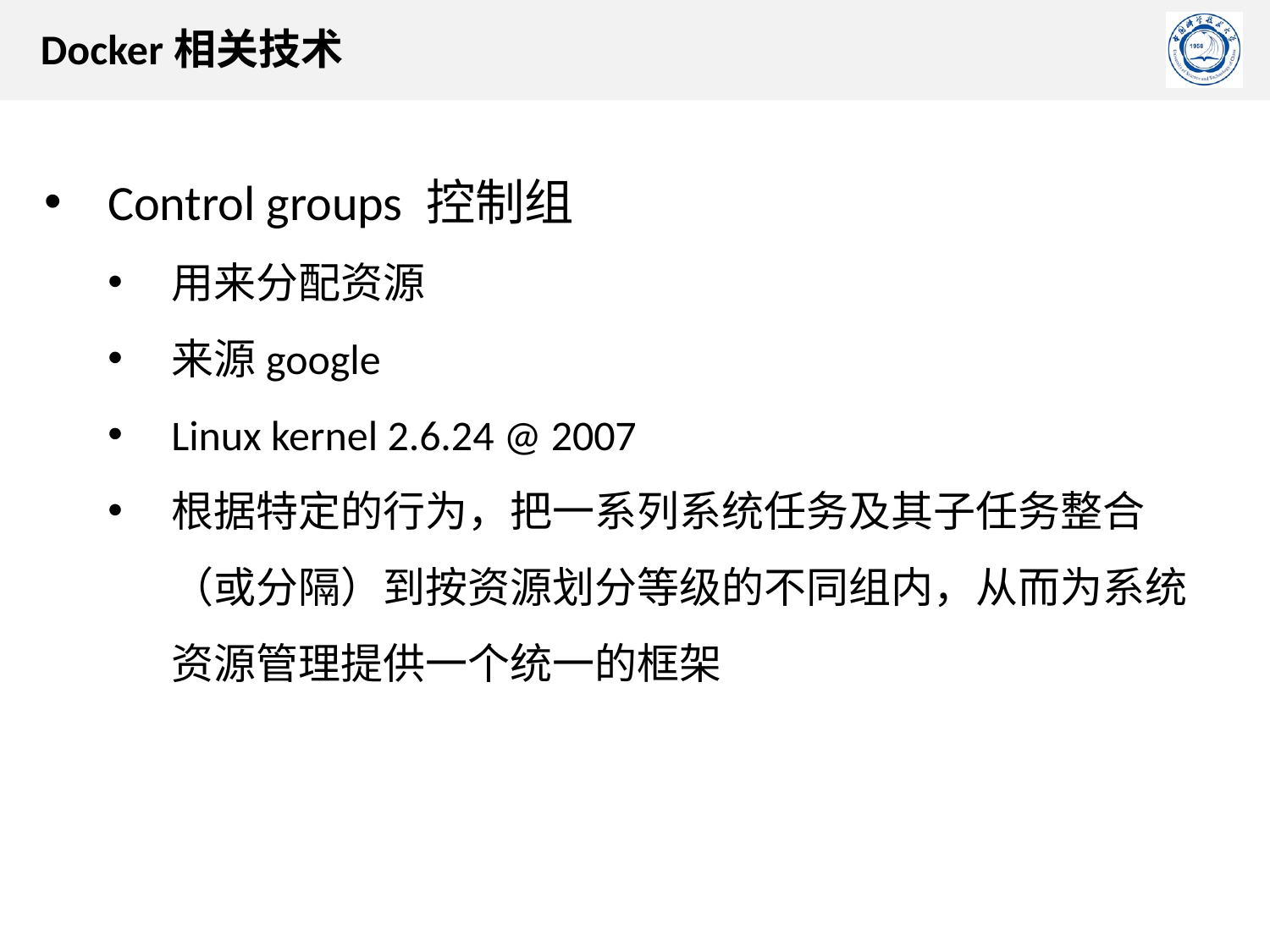

Docker相关技术
Control groups 控制组
用来分配资源
来源google
Linux kernel 2.6.24 @ 2007
根据特定的行为，把一系列系统任务及其子任务整合（或分隔）到按资源划分等级的不同组内，从而为系统资源管理提供一个统一的框架